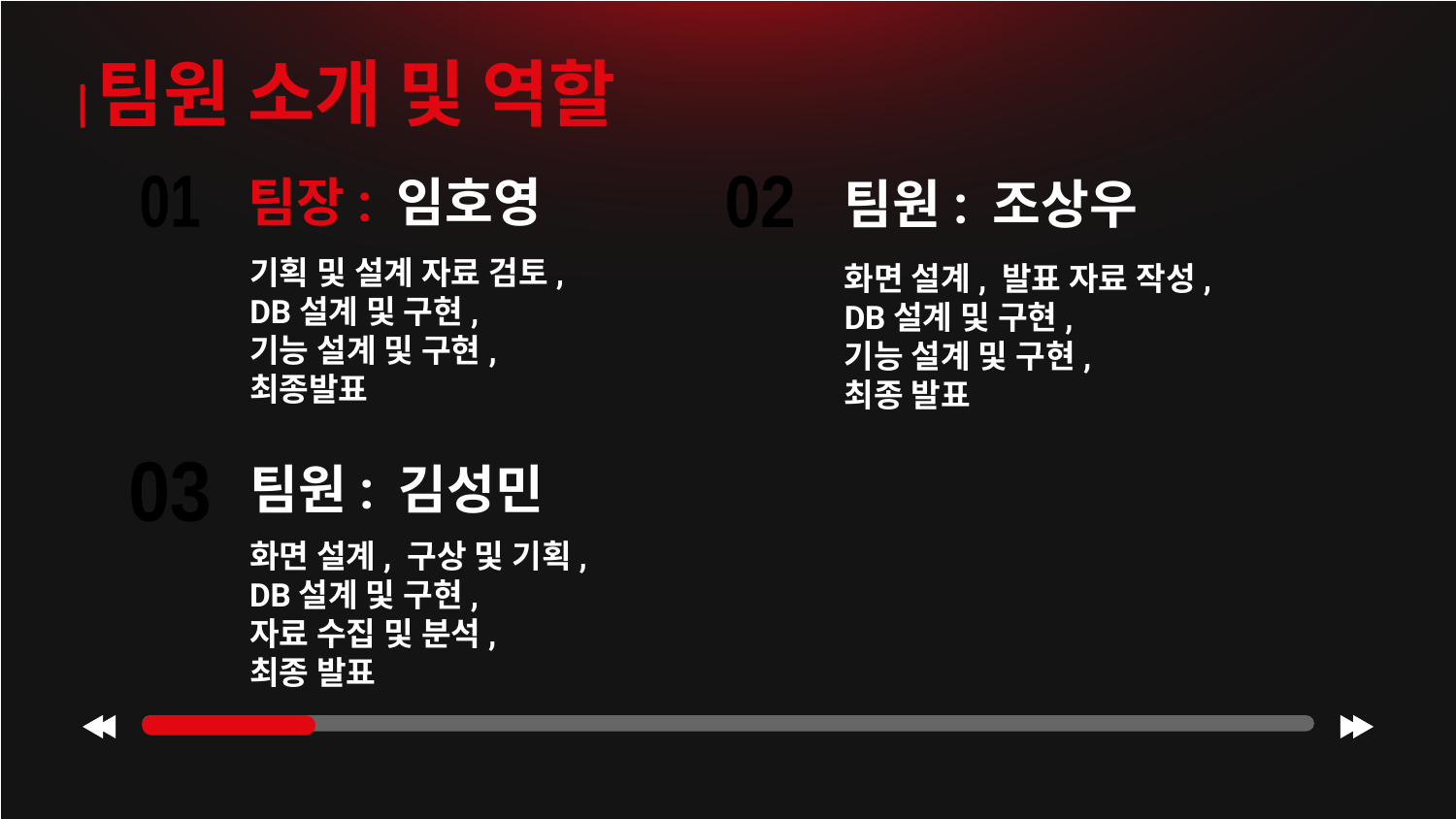

팀원 소개 및 역할
01
# 팀장: 임호영
02
팀원: 조상우
기획 및 설계 자료 검토,
DB설계 및 구현,
기능 설계 및 구현,
최종발표
화면 설계, 발표 자료 작성,
DB설계 및 구현,
기능 설계 및 구현,
최종 발표
팀원: 김성민
03
화면 설계, 구상 및 기획, DB설계 및 구현,
자료 수집 및 분석,
최종 발표